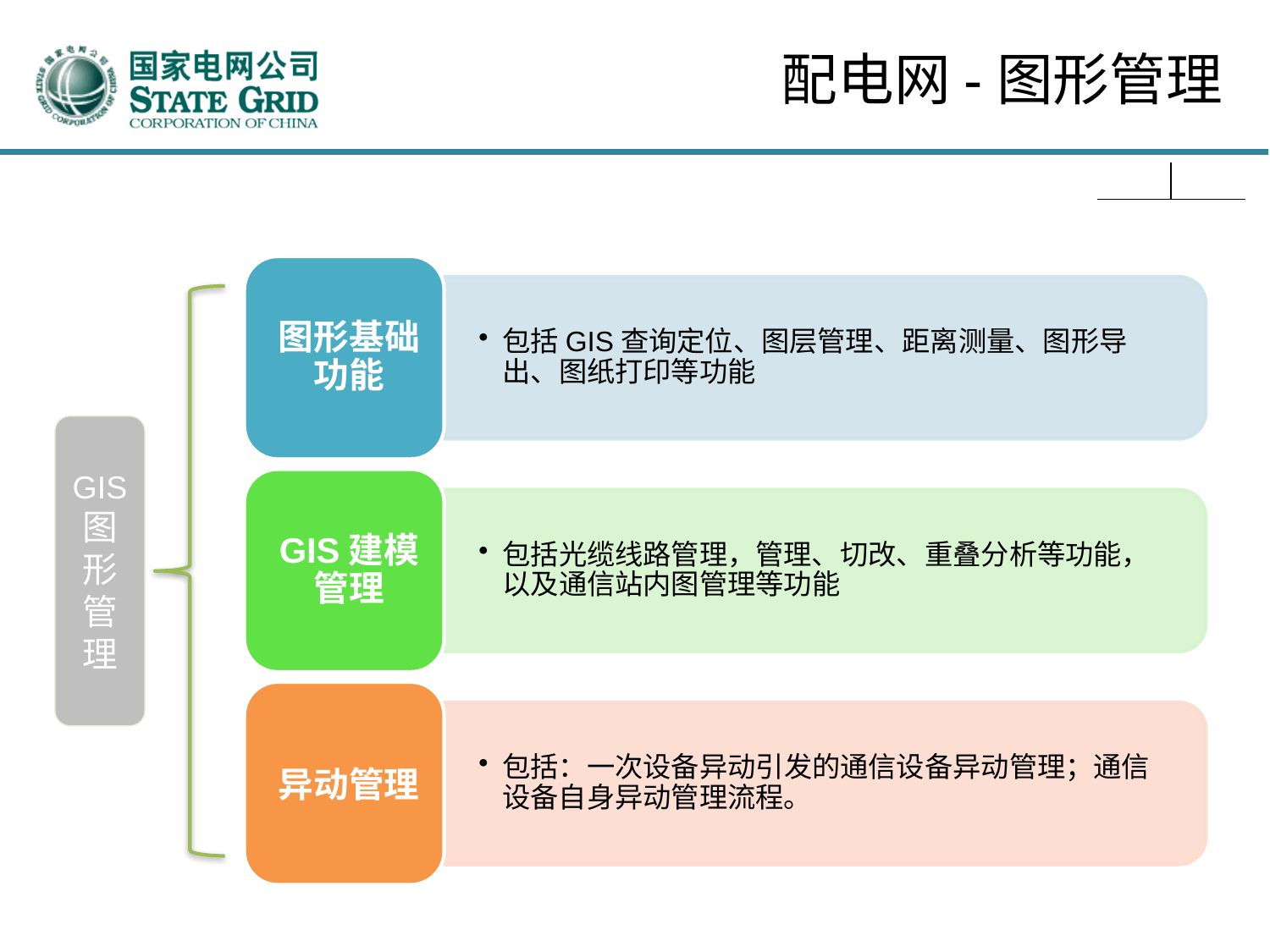

配电网-图形管理
包括GIS查询定位、图层管理、距离测量、图形导出、图纸打印等功能
图形基础功能
包括光缆线路管理，管理、切改、重叠分析等功能，以及通信站内图管理等功能
GIS建模
管理
包括：一次设备异动引发的通信设备异动管理；通信设备自身异动管理流程。
异动管理

GIS
图形管理